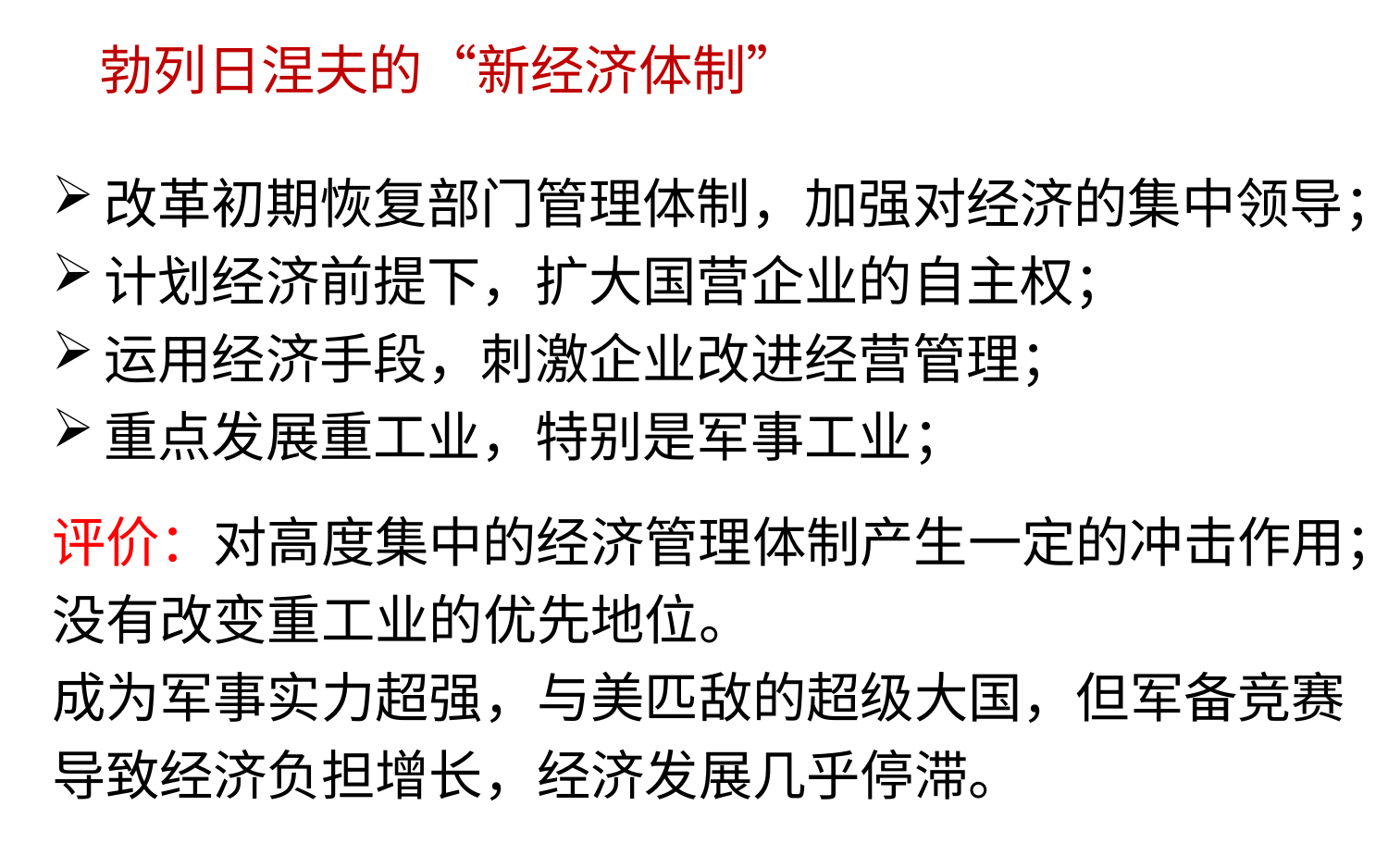

勃列日涅夫的“新经济体制”
改革初期恢复部门管理体制，加强对经济的集中领导；
计划经济前提下，扩大国营企业的自主权；
运用经济手段，刺激企业改进经营管理；
重点发展重工业，特别是军事工业；
评价：对高度集中的经济管理体制产生一定的冲击作用；没有改变重工业的优先地位。
成为军事实力超强，与美匹敌的超级大国，但军备竞赛导致经济负担增长，经济发展几乎停滞。